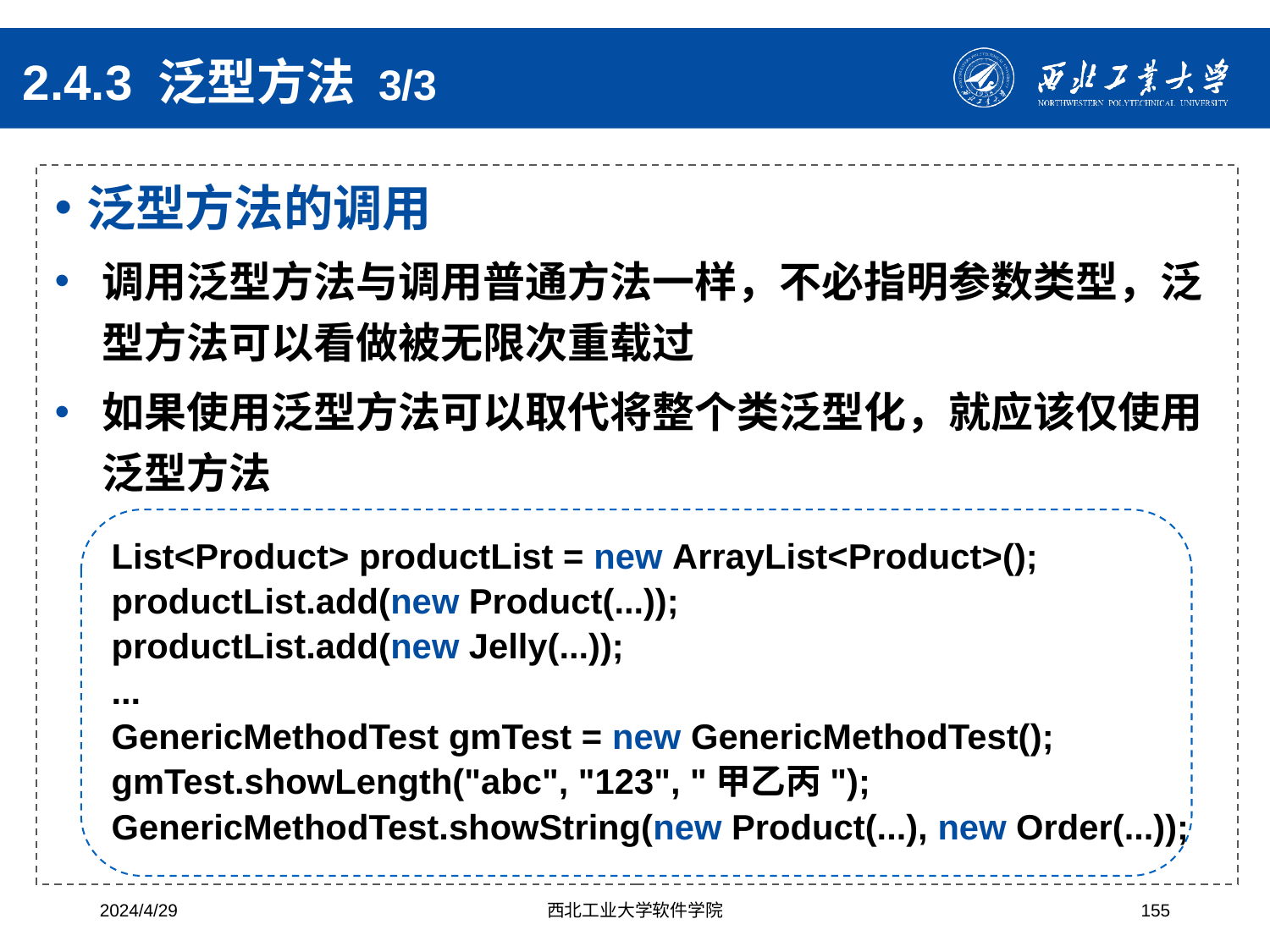

# 2.4.3 泛型方法 3/3
泛型方法的调用
调用泛型方法与调用普通方法一样，不必指明参数类型，泛型方法可以看做被无限次重载过
如果使用泛型方法可以取代将整个类泛型化，就应该仅使用泛型方法

List<Product> productList = new ArrayList<Product>();
productList.add(new Product(...));
productList.add(new Jelly(...));
...
GenericMethodTest gmTest = new GenericMethodTest();
gmTest.showLength("abc", "123", "甲乙丙");
GenericMethodTest.showString(new Product(...), new Order(...));
2024/4/29
西北工业大学软件学院
155